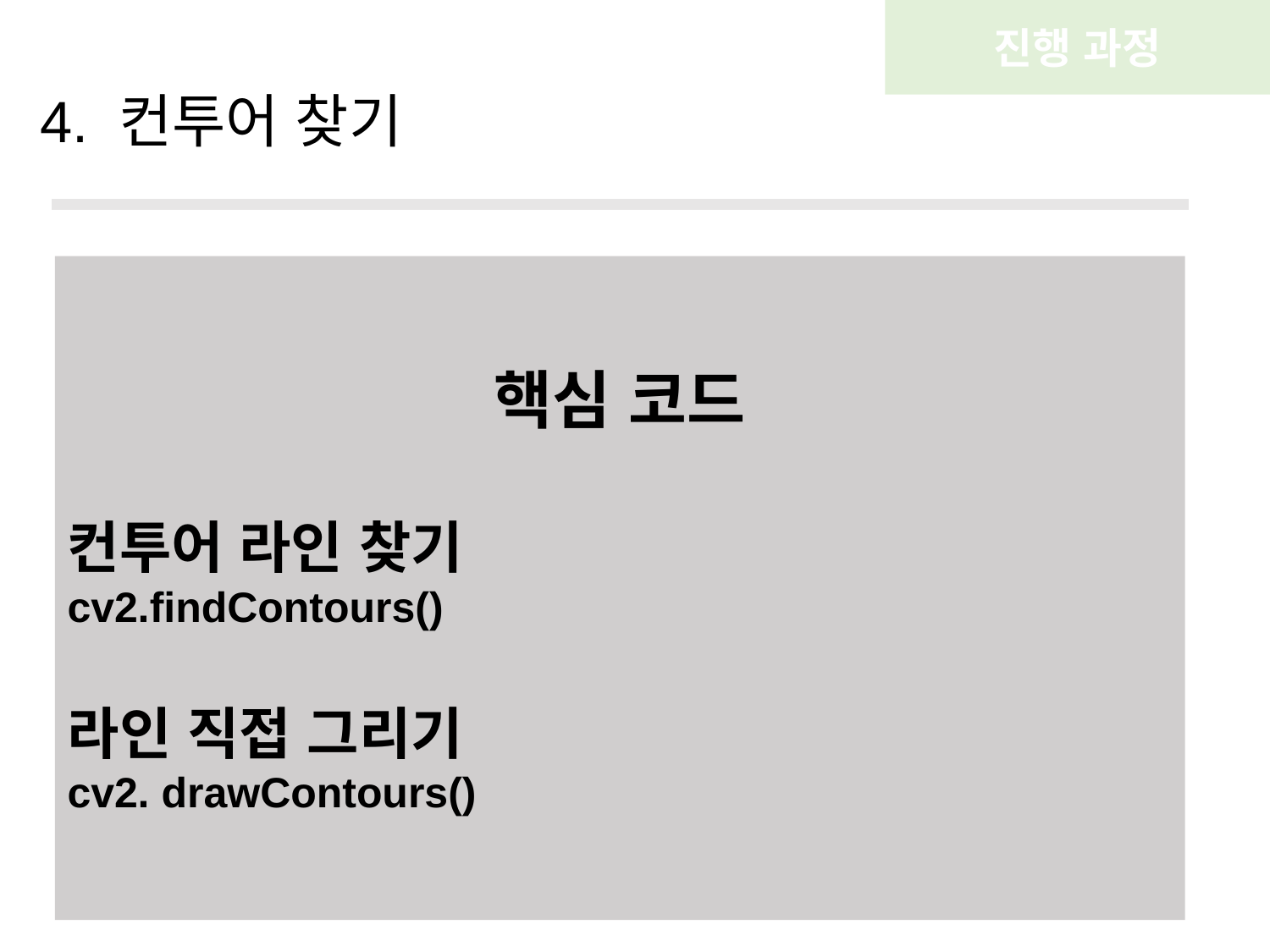

진행 과정
4. 컨투어 찾기

핵심 코드

컨투어 라인 찾기
cv2.findContours()

라인 직접 그리기
cv2. drawContours()